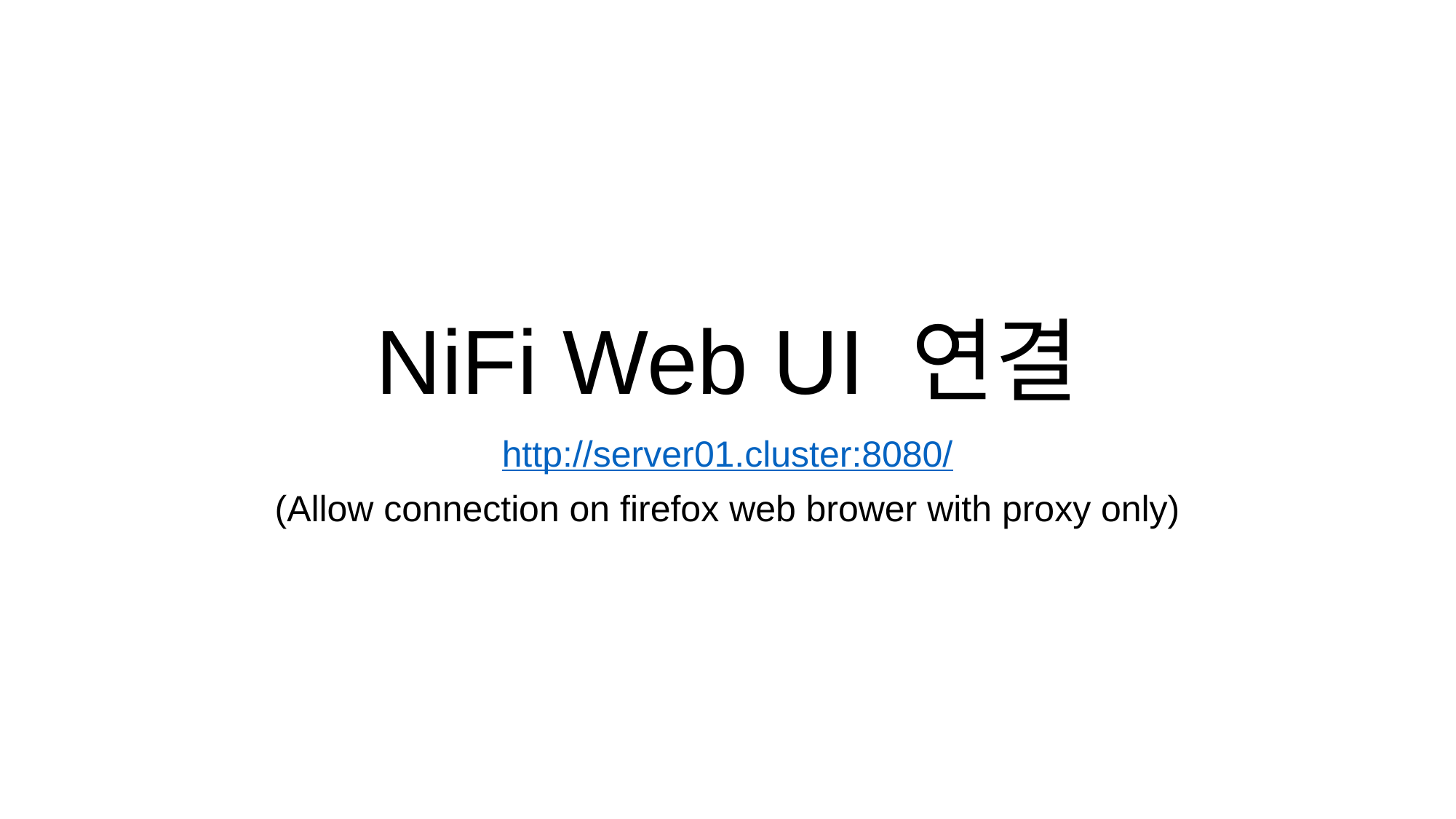

# NiFi Web UI 연결
http://server01.cluster:8080/
(Allow connection on firefox web brower with proxy only)